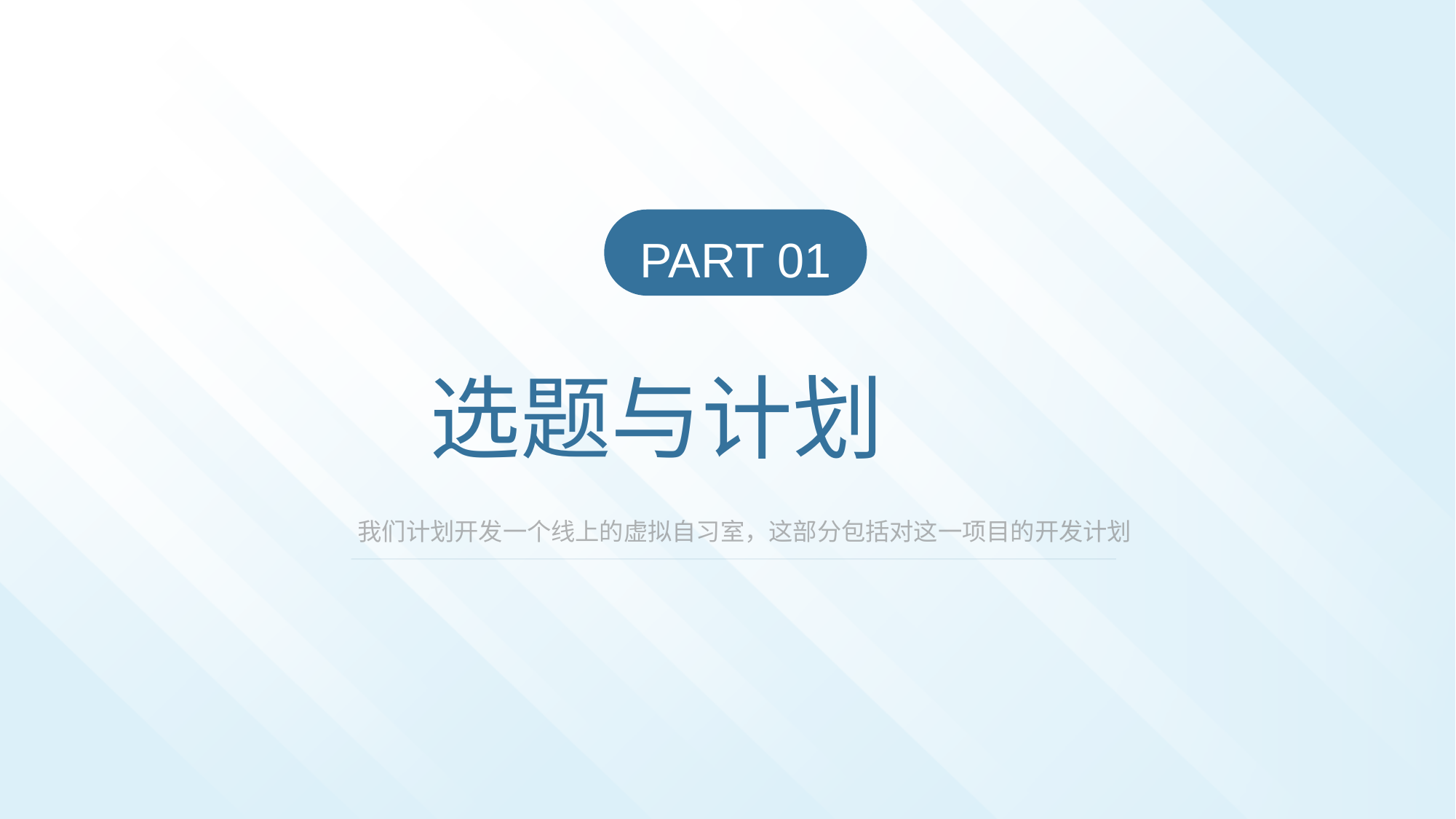

PART 01
选题与计划
我们计划开发一个线上的虚拟自习室，这部分包括对这一项目的开发计划